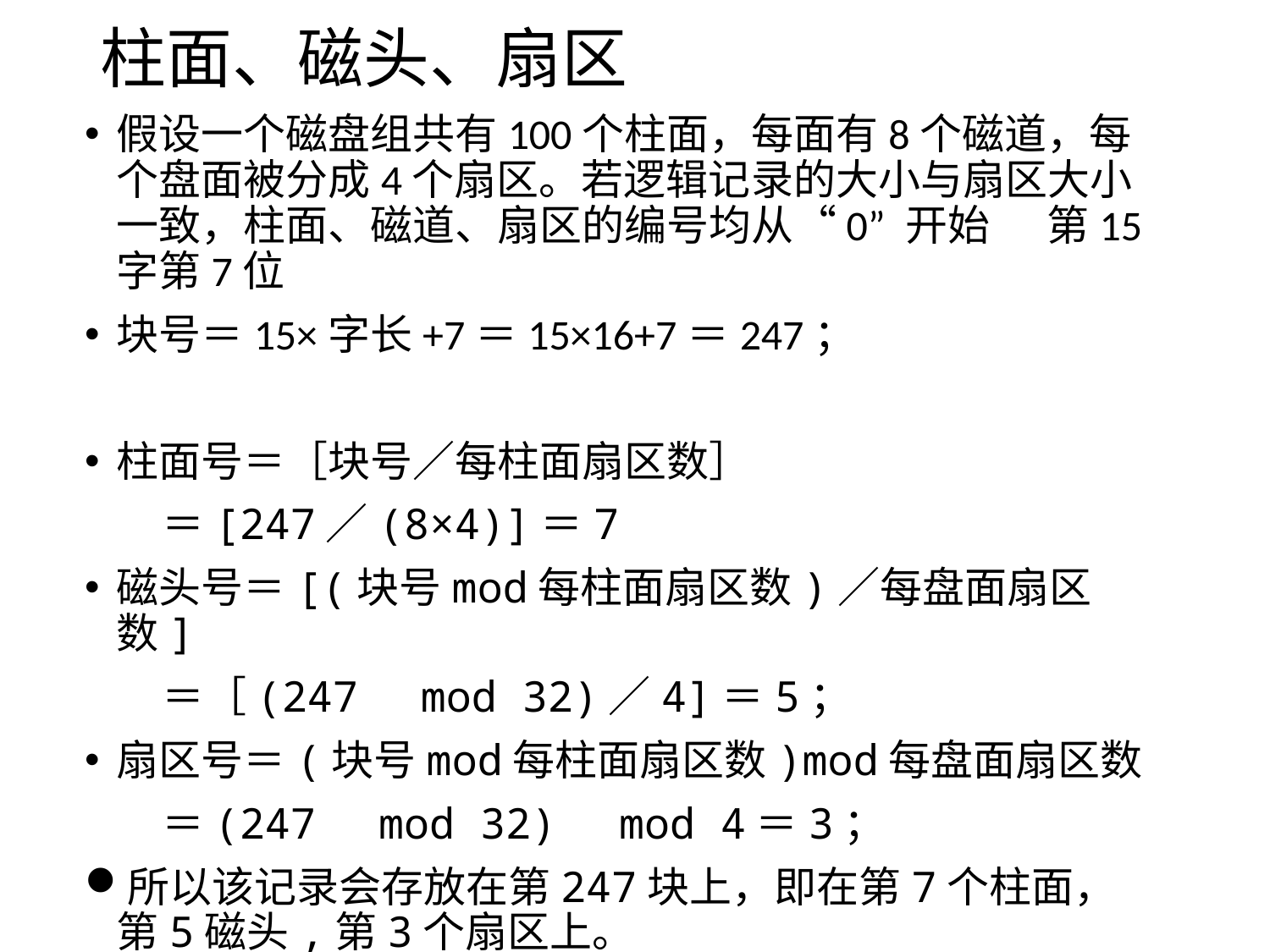

# 柱面、磁头、扇区
假设一个磁盘组共有100个柱面，每面有8个磁道，每个盘面被分成4个扇区。若逻辑记录的大小与扇区大小一致，柱面、磁道、扇区的编号均从“0” 开始      第15字第7位
块号＝15×字长+7＝15×16+7＝247；

柱面号＝［块号／每柱面扇区数］
       ＝[247／(8×4)]＝7
磁头号＝[(块号mod每柱面扇区数)／每盘面扇区数]
       ＝［(247　mod 32)／4]＝5；
扇区号＝(块号mod每柱面扇区数)mod每盘面扇区数
       ＝(247　mod 32)　mod 4＝3；
所以该记录会存放在第247块上，即在第7个柱面，第5磁头,第3个扇区上。